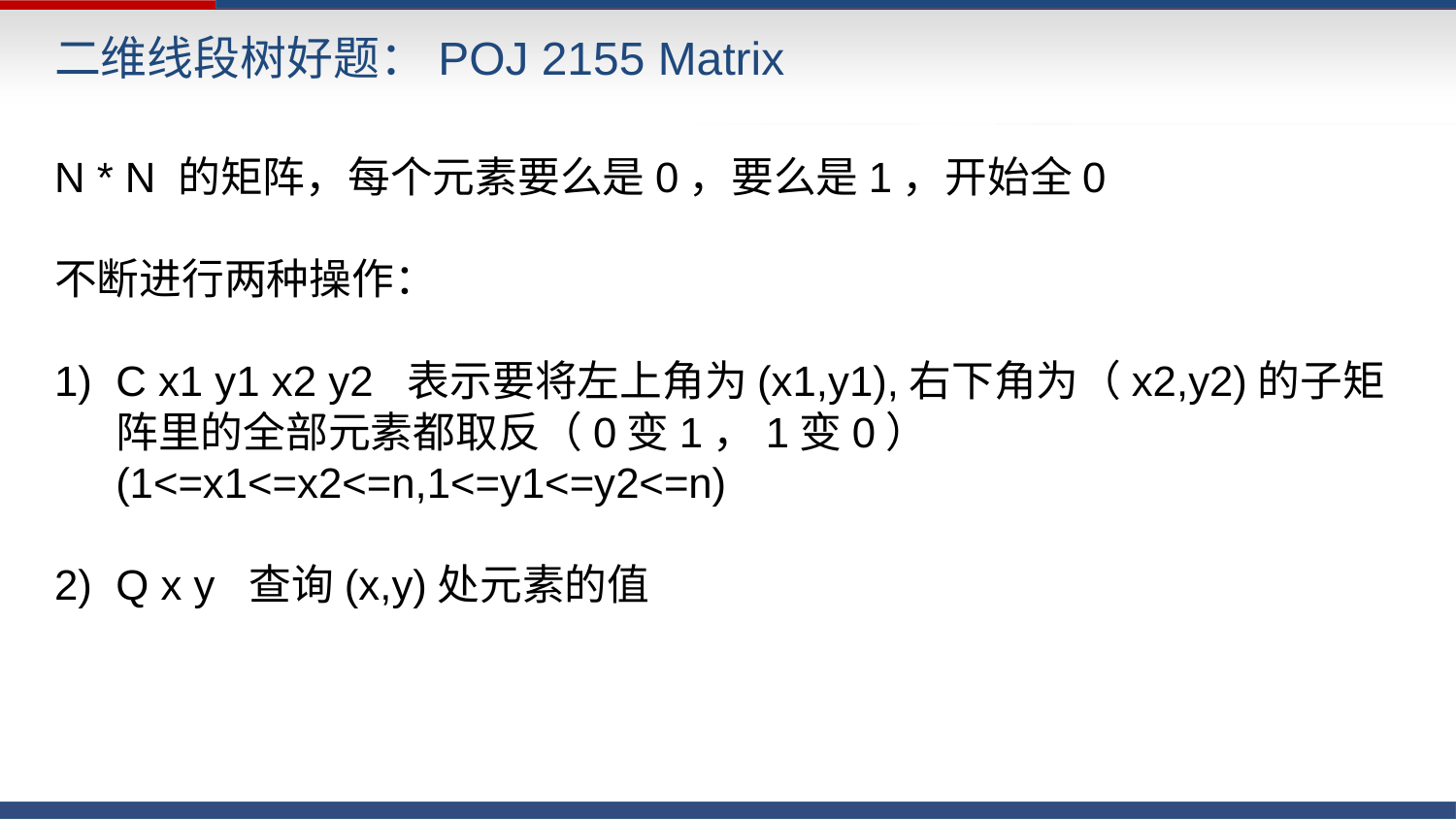

二维线段树好题：POJ 2155 Matrix
N * N 的矩阵，每个元素要么是0，要么是1，开始全0

不断进行两种操作：

C x1 y1 x2 y2  表示要将左上角为(x1,y1),右下角为（x2,y2)的子矩阵里的全部元素都取反（0变1，1变0） (1<=x1<=x2<=n,1<=y1<=y2<=n)

Q x y  查询(x,y)处元素的值